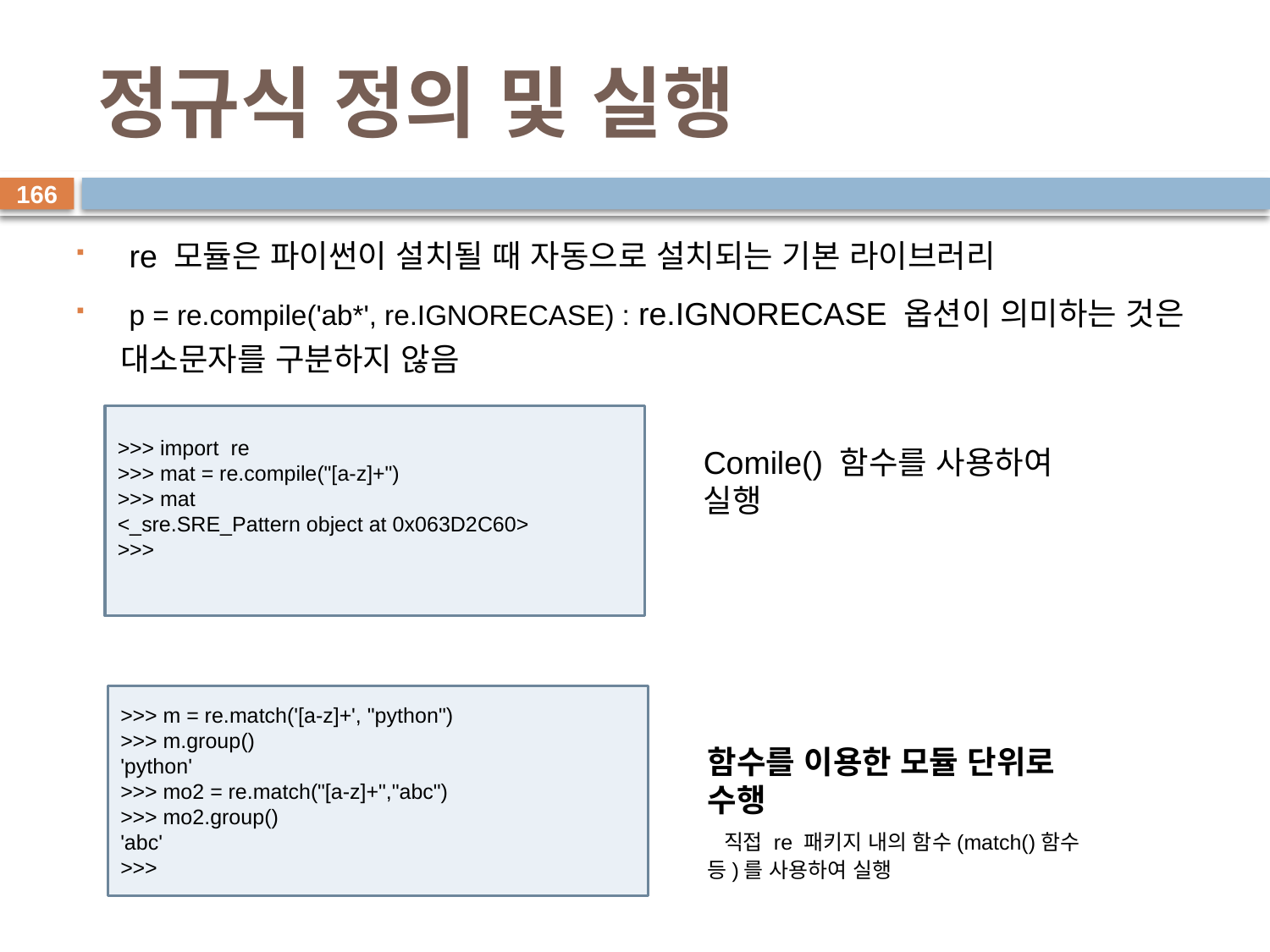

# 정규식 정의 및 실행
166
 re 모듈은 파이썬이 설치될 때 자동으로 설치되는 기본 라이브러리
 p = re.compile('ab*', re.IGNORECASE) : re.IGNORECASE 옵션이 의미하는 것은 대소문자를 구분하지 않음
>>> import  re
>>> mat = re.compile("[a-z]+")
>>> mat
<_sre.SRE_Pattern object at 0x063D2C60>
>>>

Comile() 함수를 사용하여 실행
>>> m = re.match('[a-z]+', "python")
>>> m.group()
'python'
>>> mo2 = re.match("[a-z]+","abc")
>>> mo2.group()
'abc'
>>>
함수를 이용한 모듈 단위로 수행
 직접 re 패키지 내의 함수(match()함수 등)를 사용하여 실행